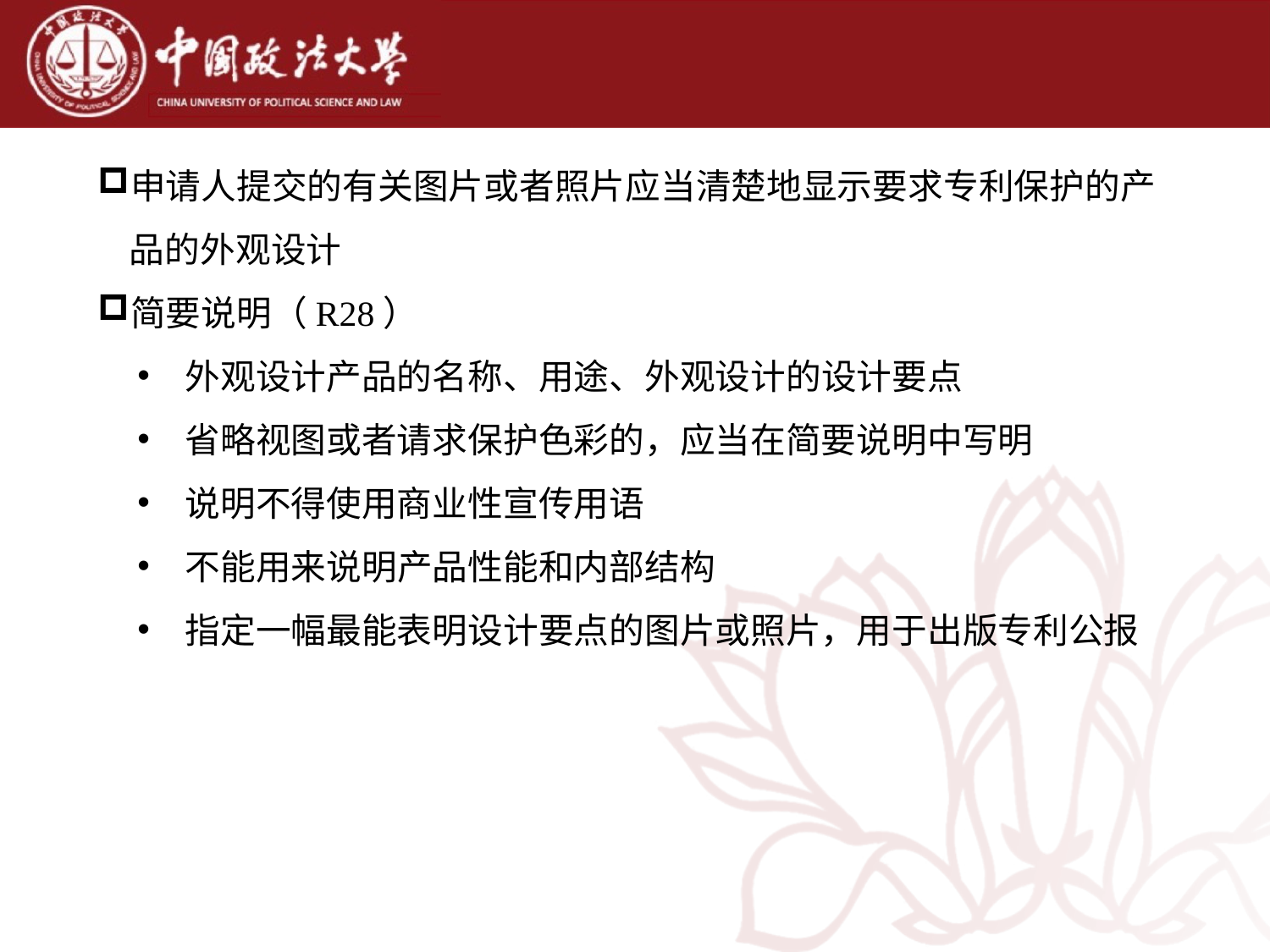

申请人提交的有关图片或者照片应当清楚地显示要求专利保护的产品的外观设计
简要说明（R28）
外观设计产品的名称、用途、外观设计的设计要点
省略视图或者请求保护色彩的，应当在简要说明中写明
说明不得使用商业性宣传用语
不能用来说明产品性能和内部结构
指定一幅最能表明设计要点的图片或照片，用于出版专利公报